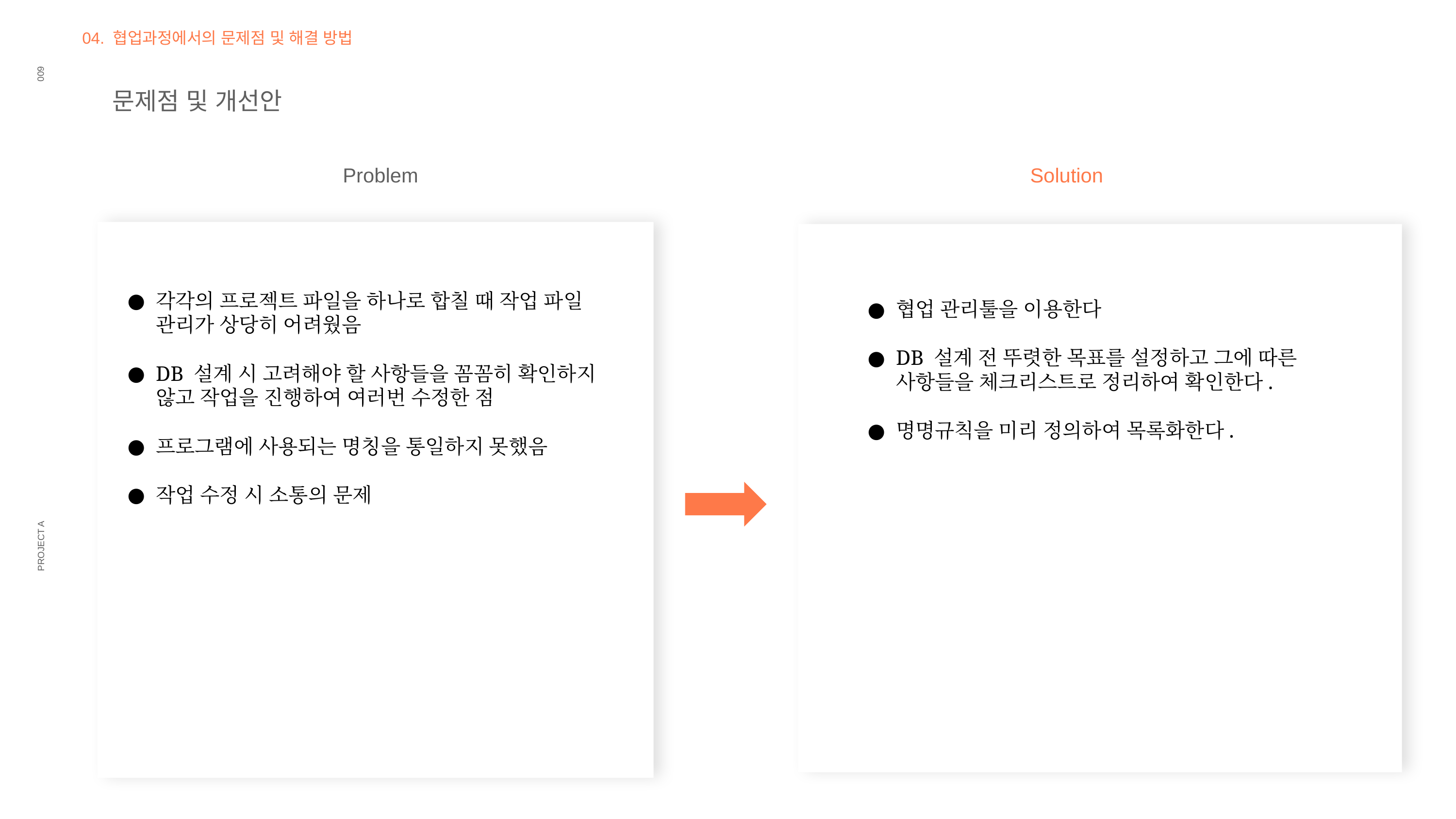

04. 협업과정에서의 문제점 및 해결 방법

문제점 및 개선안
009
Problem
Solution

각각의 프로젝트 파일을 하나로 합칠 때 작업 파일 관리가 상당히 어려웠음

DB 설계 시 고려해야 할 사항들을 꼼꼼히 확인하지 않고 작업을 진행하여 여러번 수정한 점

프로그램에 사용되는 명칭을 통일하지 못했음

작업 수정 시 소통의 문제

협업 관리툴을 이용한다

DB 설계 전 뚜렷한 목표를 설정하고 그에 따른 사항들을 체크리스트로 정리하여 확인한다.

명명규칙을 미리 정의하여 목록화한다.

PROJECT A